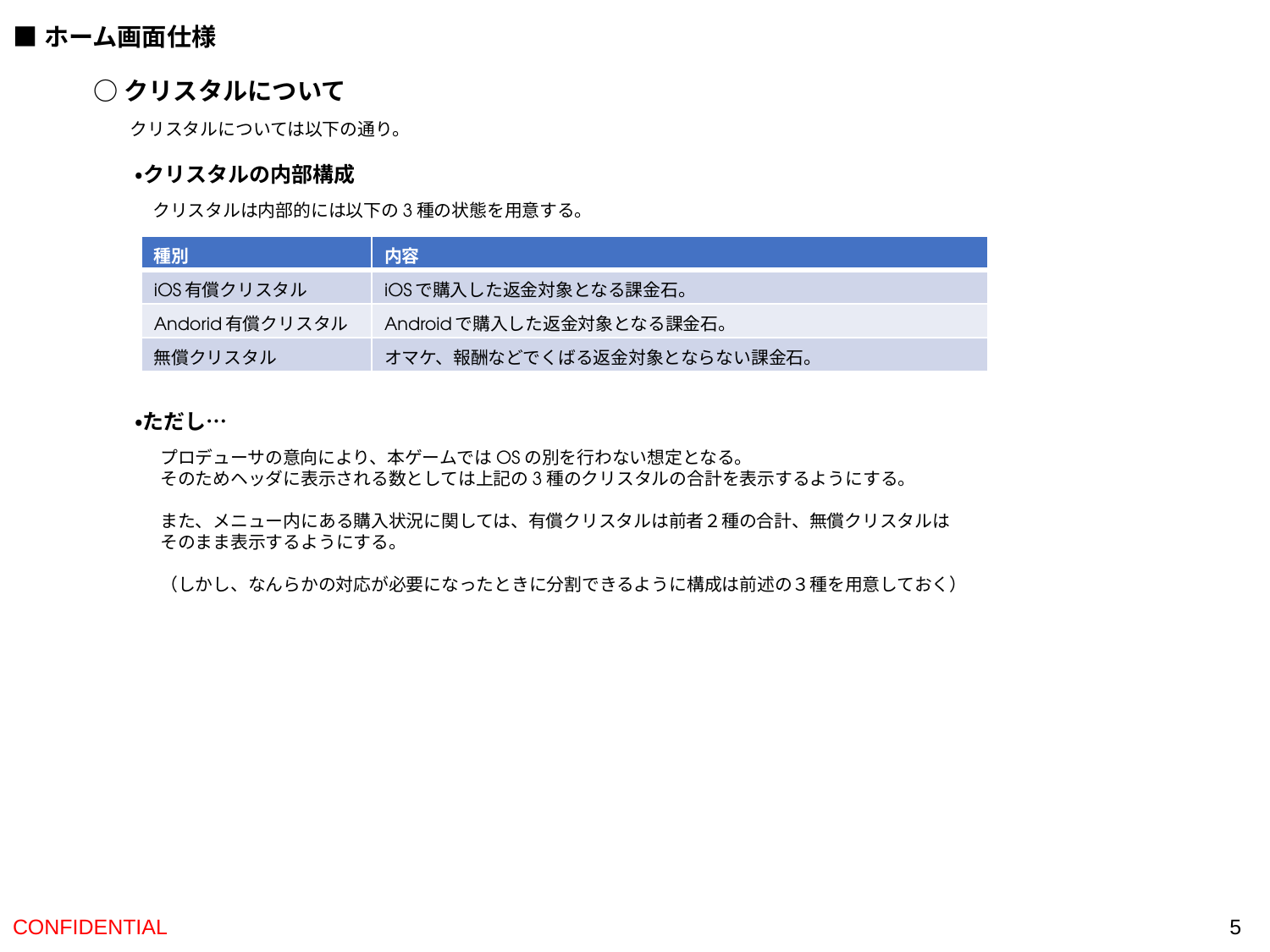

■ホーム画面仕様
○クリスタルについて
クリスタルについては以下の通り。
・クリスタルの内部構成
クリスタルは内部的には以下の3種の状態を用意する。
| 種別 | 内容 |
| --- | --- |
| iOS有償クリスタル | iOSで購入した返金対象となる課金石。 |
| Andorid有償クリスタル | Androidで購入した返金対象となる課金石。 |
| 無償クリスタル | オマケ、報酬などでくばる返金対象とならない課金石。 |
・ただし…
プロデューサの意向により、本ゲームではOSの別を行わない想定となる。
そのためヘッダに表示される数としては上記の3種のクリスタルの合計を表示するようにする。

また、メニュー内にある購入状況に関しては、有償クリスタルは前者２種の合計、無償クリスタルは
そのまま表示するようにする。

（しかし、なんらかの対応が必要になったときに分割できるように構成は前述の３種を用意しておく）
5
CONFIDENTIAL